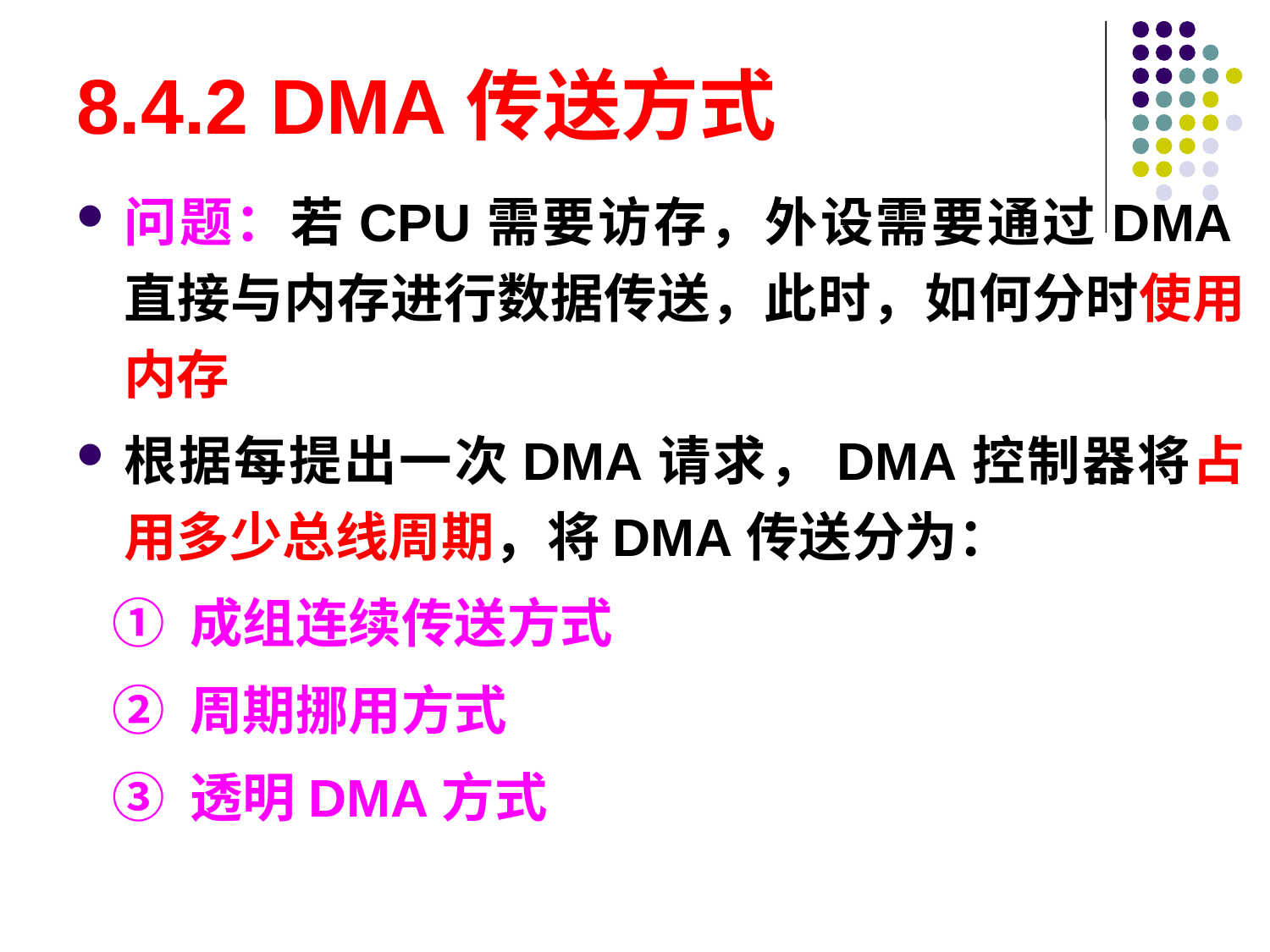

# 8.4.2 DMA传送方式
问题：若CPU需要访存，外设需要通过DMA直接与内存进行数据传送，此时，如何分时使用内存
根据每提出一次DMA请求，DMA控制器将占用多少总线周期，将DMA传送分为：
   ① 成组连续传送方式
   ② 周期挪用方式
   ③ 透明DMA方式

83